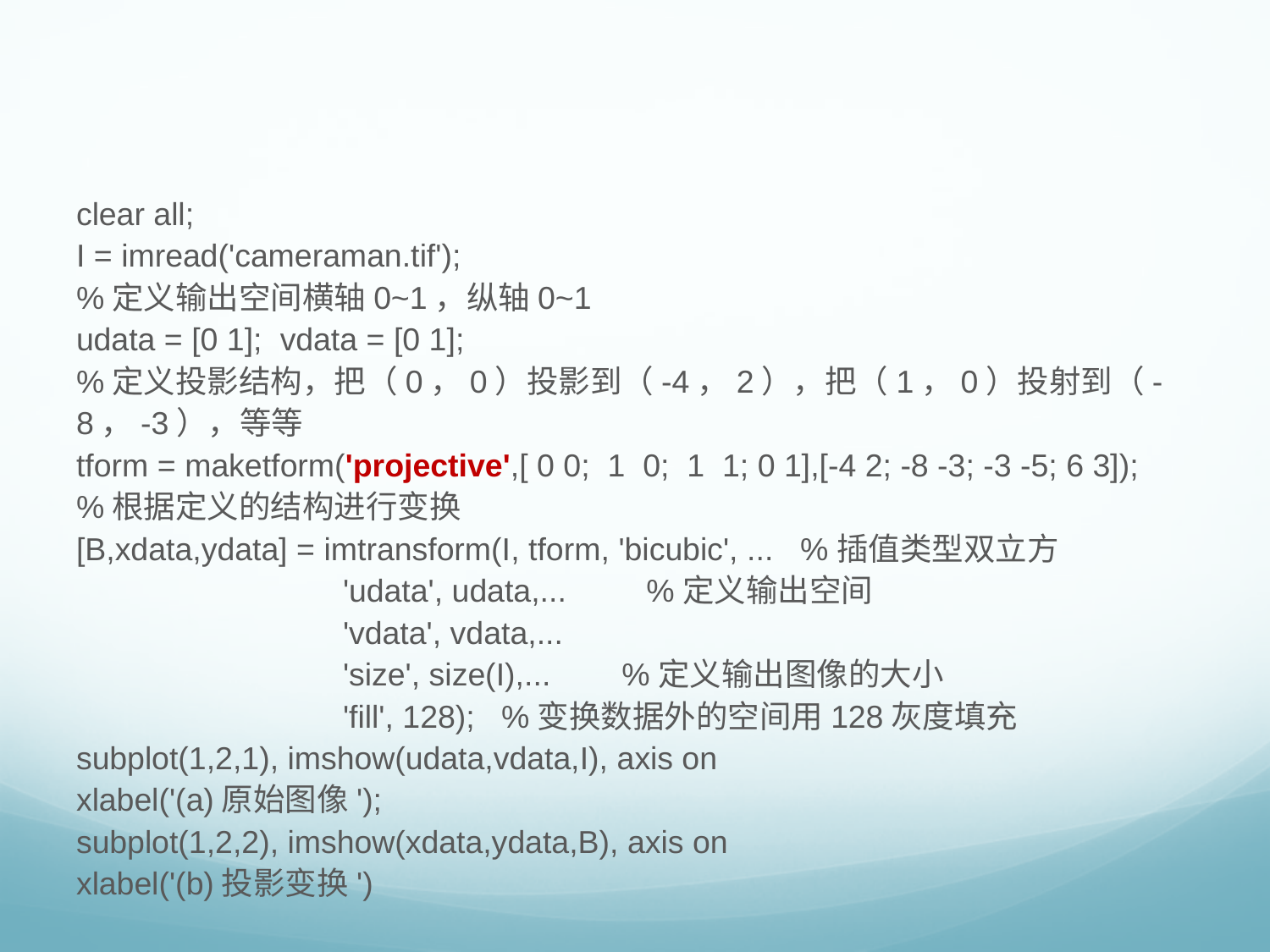

#
clear all;
I = imread('cameraman.tif');
%定义输出空间横轴0~1，纵轴0~1
udata = [0 1];  vdata = [0 1];
%定义投影结构，把（0，0）投影到（-4，2），把（1，0）投射到（-8，-3），等等
tform = maketform('projective',[ 0 0;  1  0;  1  1; 0 1],[-4 2; -8 -3; -3 -5; 6 3]);
%根据定义的结构进行变换
[B,xdata,ydata] = imtransform(I, tform, 'bicubic', ...   %插值类型双立方
                              'udata', udata,...         %定义输出空间
                              'vdata', vdata,...
                              'size', size(I),...        %定义输出图像的大小
                              'fill', 128);   %变换数据外的空间用128灰度填充
subplot(1,2,1), imshow(udata,vdata,I), axis on
xlabel('(a)原始图像');
subplot(1,2,2), imshow(xdata,ydata,B), axis on
xlabel('(b)投影变换')